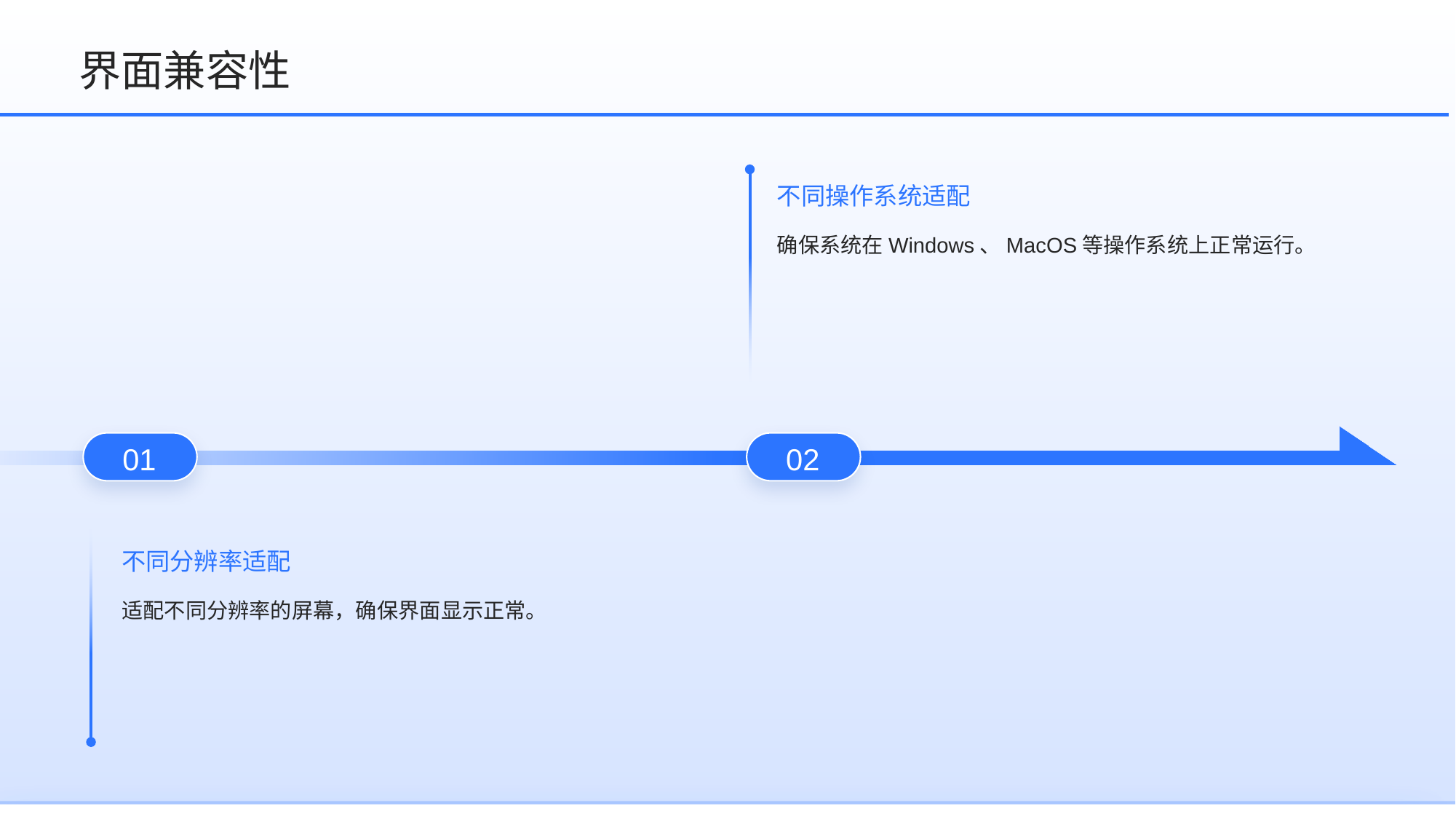

界面兼容性
不同操作系统适配

确保系统在Windows、MacOS等操作系统上正常运行。

01
02

不同分辨率适配
适配不同分辨率的屏幕，确保界面显示正常。